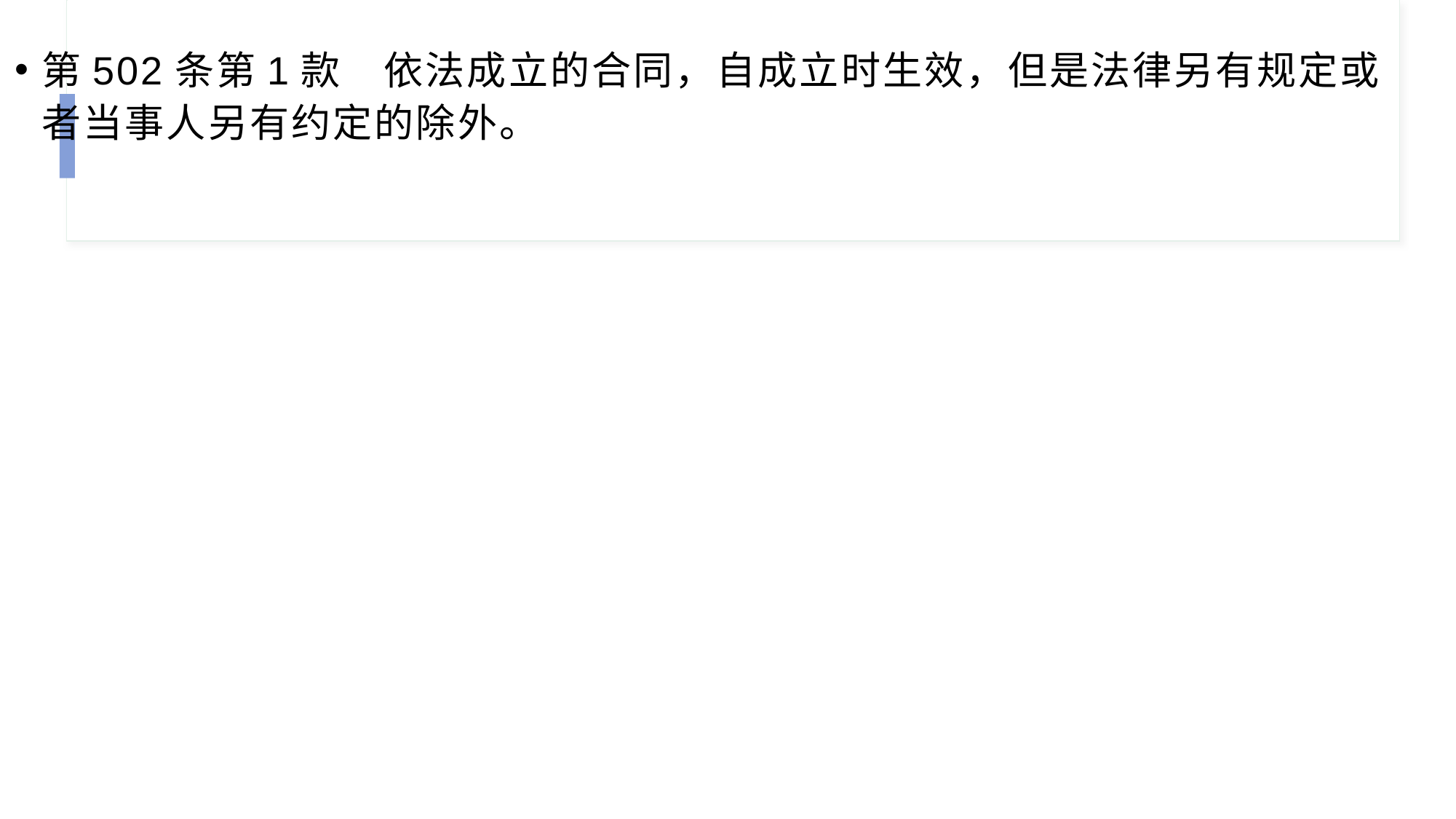

第502条第1款　依法成立的合同，自成立时生效，但是法律另有规定或者当事人另有约定的除外。